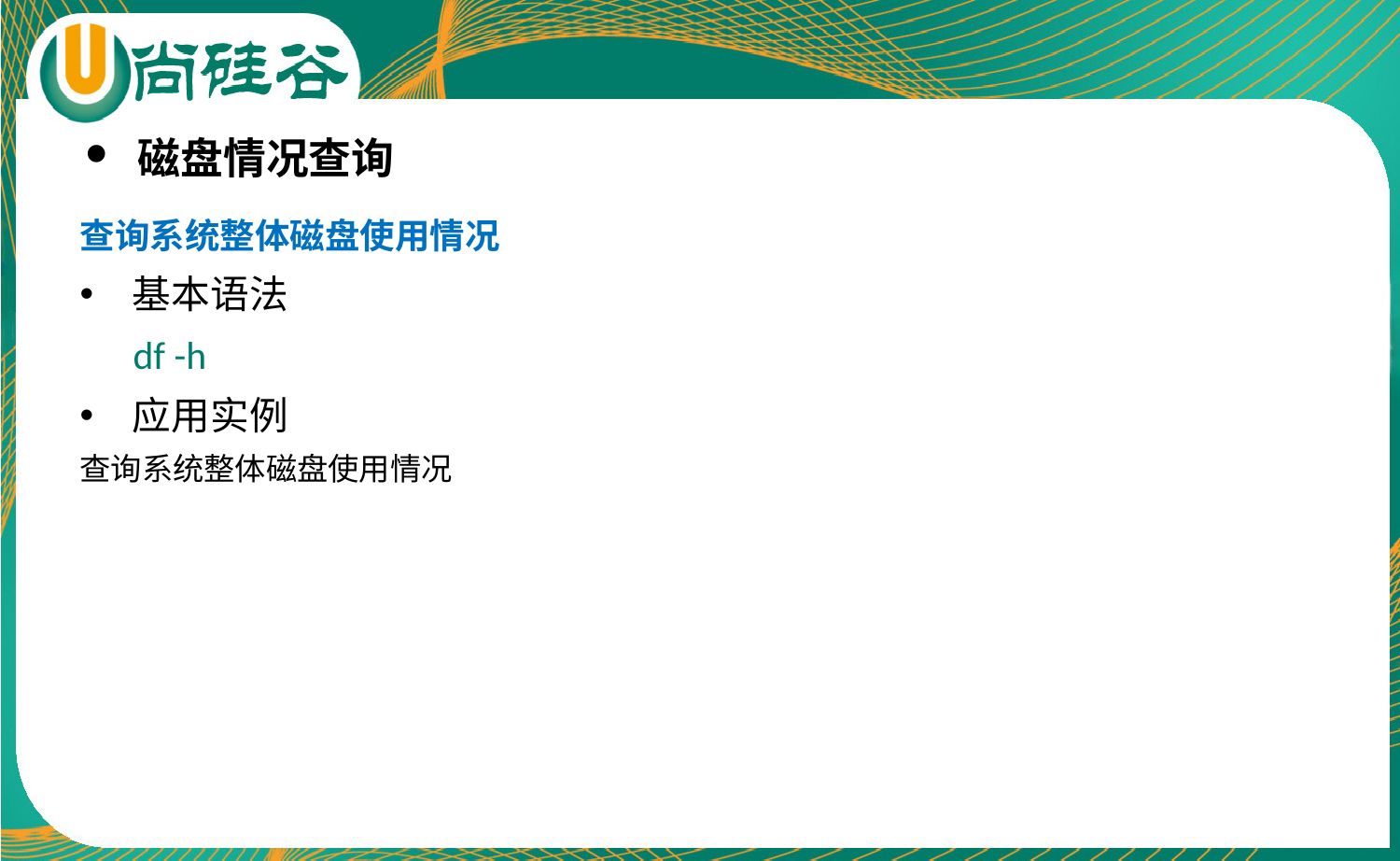

磁盘情况查询
查询系统整体磁盘使用情况
基本语法
      df -h
应用实例
查询系统整体磁盘使用情况